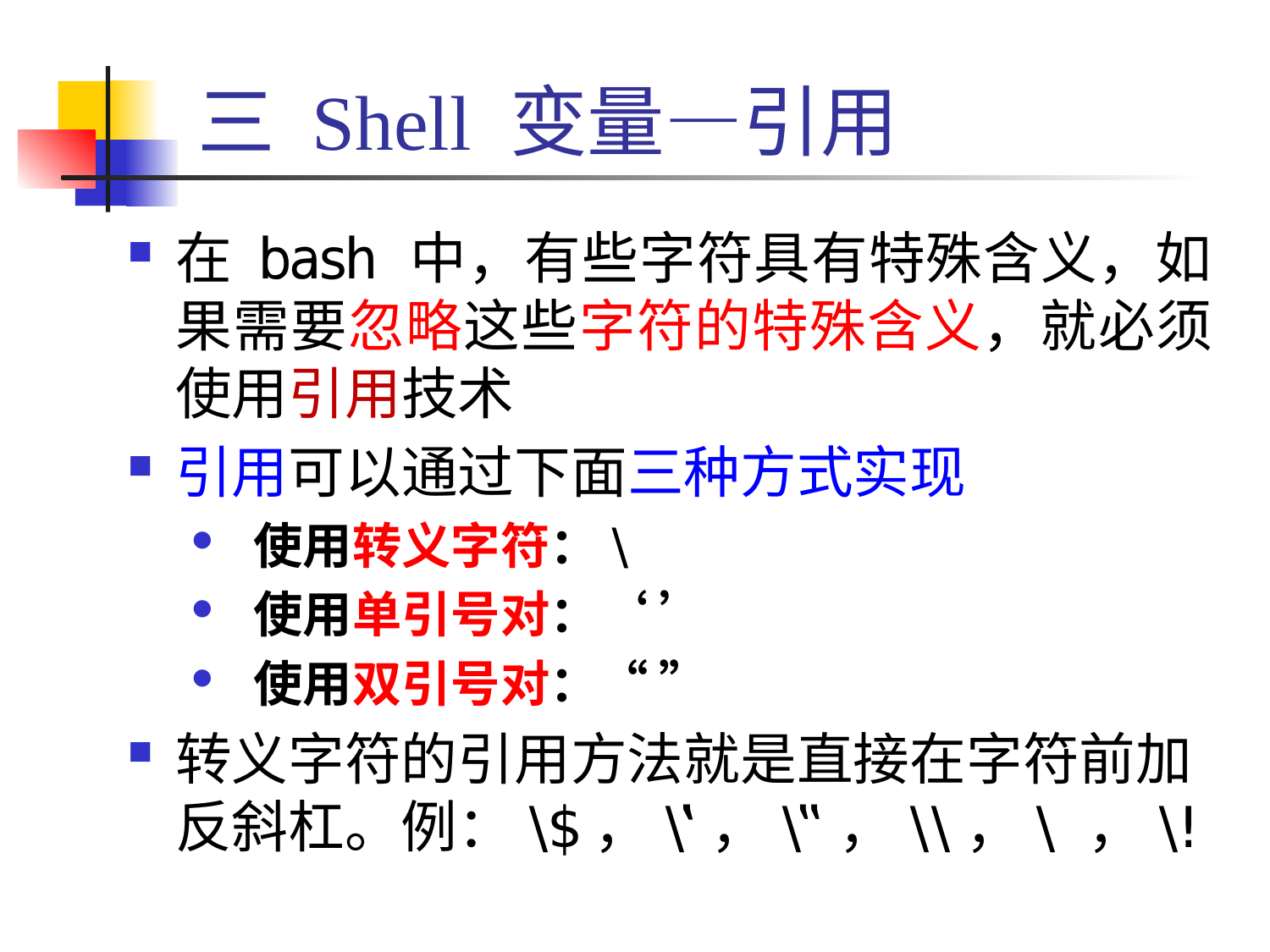

# 三 Shell 变量—引用
在 bash 中，有些字符具有特殊含义，如果需要忽略这些字符的特殊含义，就必须使用引用技术
引用可以通过下面三种方式实现
 使用转义字符：\
 使用单引号对：‘ ’
 使用双引号对：“ ”
转义字符的引用方法就是直接在字符前加反斜杠。例：\$，\‘，\“，\\，\ ，\!